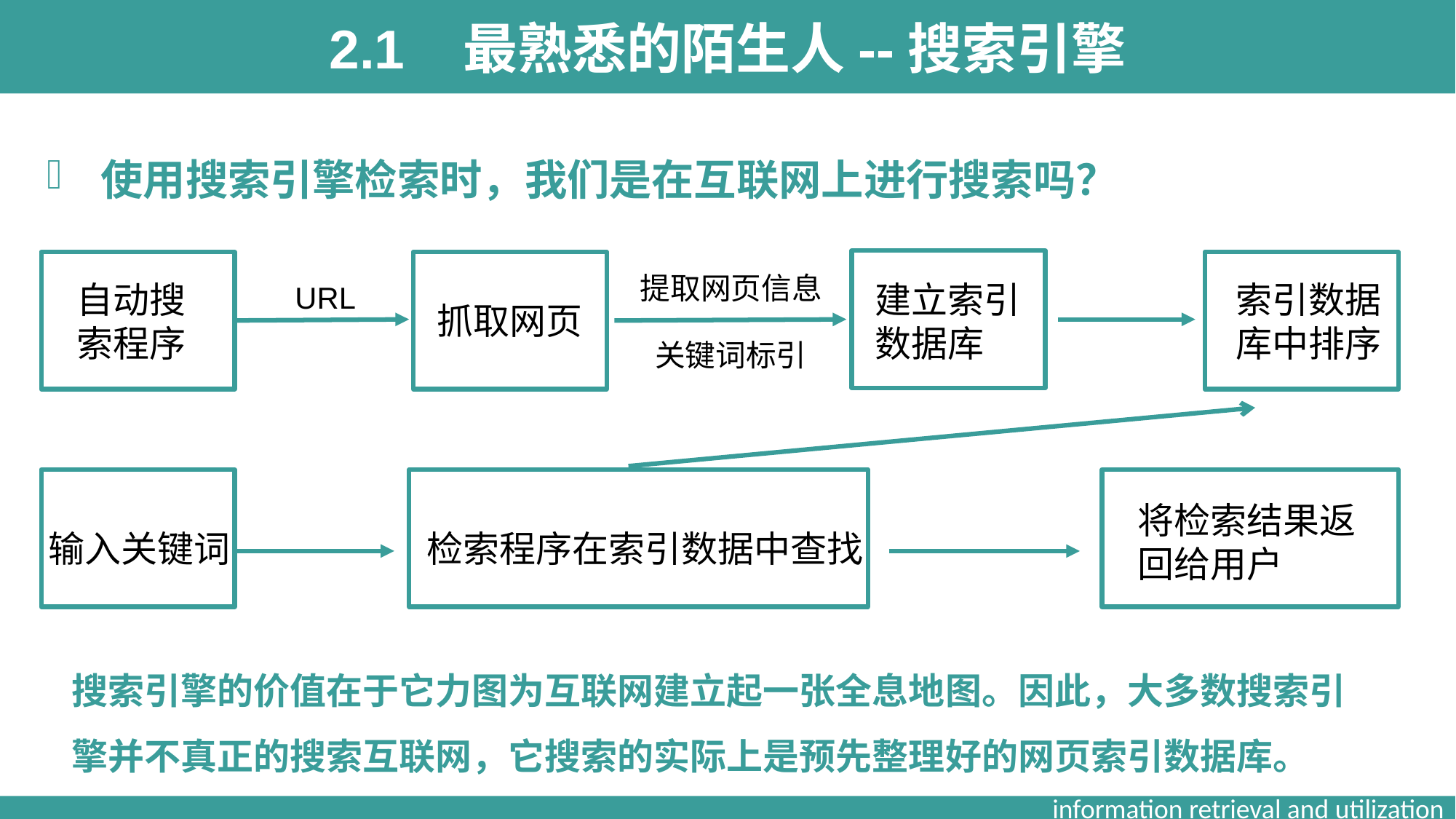

2.1   最熟悉的陌生人--搜索引擎
 使用搜索引擎检索时，我们是在互联网上进行搜索吗？

提取网页信息
自动搜索程序
建立索引数据库
索引数据库中排序
URL
抓取网页
关键词标引

将检索结果返回给用户

输入关键词
检索程序在索引数据中查找
搜索引擎的价值在于它力图为互联网建立起一张全息地图。因此，大多数搜索引擎并不真正的搜索互联网，它搜索的实际上是预先整理好的网页索引数据库。
information retrieval and utilization